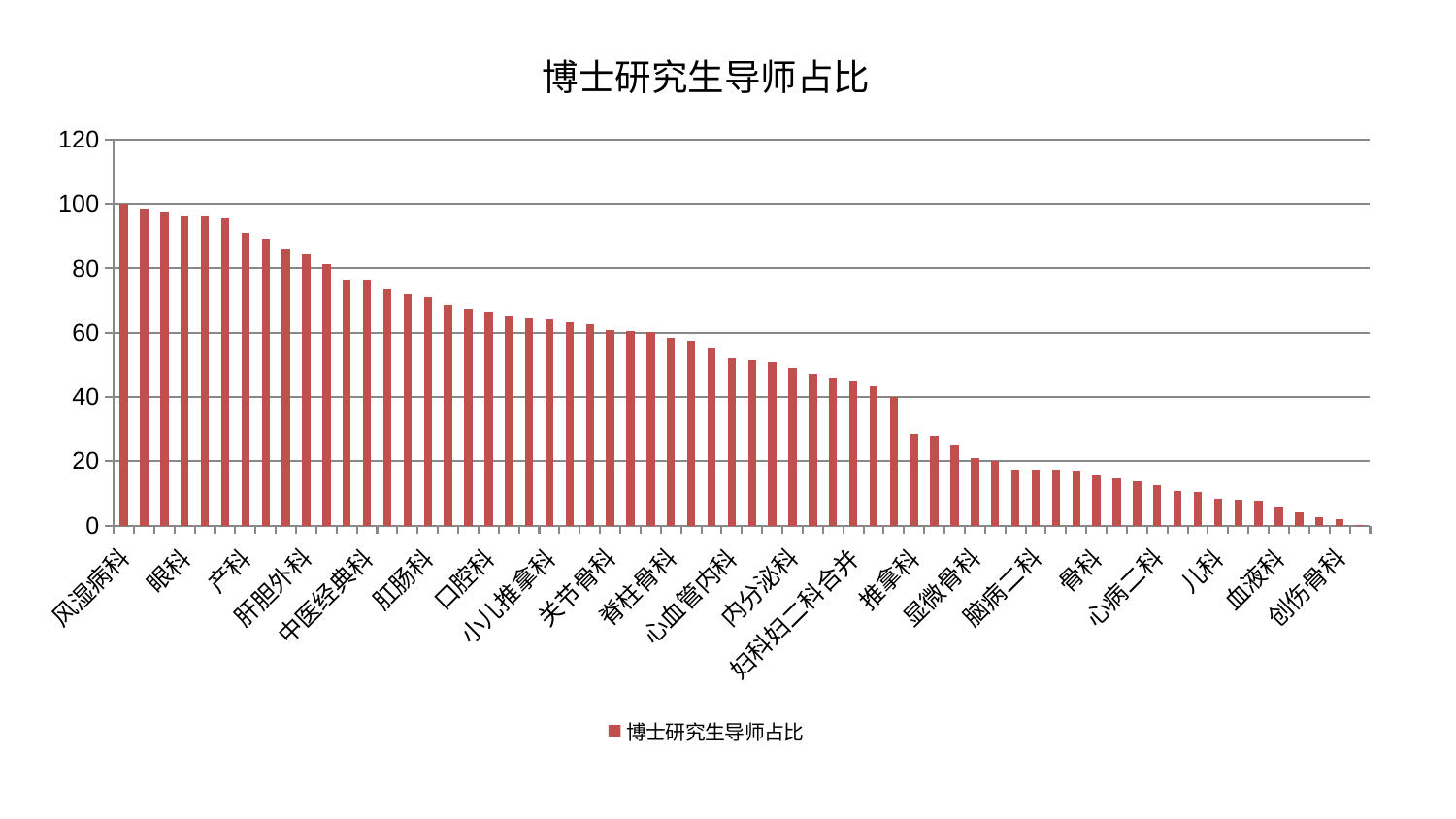

### Chart: 博士研究生导师占比

| Category | 博士研究生导师占比 |
|---|---|
| 风湿病科 | 100.0 |
| 综合内科 | 98.50040087370853 |
| 妇二科 | 97.50490576881315 |
| 眼科 | 96.1891426054606 |
| 肾病科 | 96.14253952271969 |
| 康复科 | 95.41861370975067 |
| 产科 | 91.12397680638017 |
| 身心医学科 | 89.2441281481358 |
| 乳腺甲状腺外科 | 85.78492583557518 |
| 肝胆外科 | 84.4156546764883 |
| 消化内科 | 81.27607751994417 |
| 普通外科 | 76.11279529164685 |
| 中医经典科 | 76.06707273969926 |
| 重症医学科 | 73.41403009902744 |
| 心病三科 | 72.07085710393623 |
| 肛肠科 | 71.22195699434437 |
| 胸外科 | 68.56973909777197 |
| 脾胃科消化科合并 | 67.34714784906112 |
| 口腔科 | 66.34298267216168 |
| 泌尿外科 | 64.93863784493377 |
| 肿瘤内科 | 64.32029710787897 |
| 小儿推拿科 | 64.0908174245637 |
| 脑病三科 | 63.183587178800984 |
| 治未病中心 | 62.536071241234524 |
| 关节骨科 | 60.7180501927137 |
| 神经内科 | 60.66835580096268 |
| 心病四科 | 60.0966581655493 |
| 脊柱骨科 | 58.551791040294226 |
| 脑病一科 | 57.38702723250821 |
| 呼吸内科 | 55.21976289118766 |
| 心血管内科 | 52.18574299489331 |
| 妇科 | 51.48307676029636 |
| 医院 | 50.74198256449239 |
| 内分泌科 | 49.1492136520855 |
| 神经外科 | 47.29404025637094 |
| 耳鼻喉科 | 45.7845344701292 |
| 妇科妇二科合并 | 44.82850368857997 |
| 美容皮肤科 | 43.23819853857334 |
| 东区肾病科 | 39.93268173776785 |
| 推拿科 | 28.574348536203495 |
| 老年医学科 | 27.808259167401257 |
| 运动损伤骨科 | 24.861159384720278 |
| 显微骨科 | 20.848556481198496 |
| 微创骨科 | 20.12032276404461 |
| 男科 | 17.408102565354795 |
| 脑病二科 | 17.344274740402014 |
| 心病一科 | 17.312761672765294 |
| 西区重症医学科 | 17.12280538928849 |
| 骨科 | 15.525722742484112 |
| 东区重症医学科 | 14.625915058830618 |
| 肾脏内科 | 13.773893497572361 |
| 心病二科 | 12.504411728825842 |
| 肝病科 | 10.601079900691731 |
| 脾胃病科 | 10.323888419353459 |
| 儿科 | 8.188450857926503 |
| 皮肤科 | 8.051196997905137 |
| 小儿骨科 | 7.803702152798466 |
| 血液科 | 6.000327345724289 |
| 周围血管科 | 4.0466851969545194 |
| 针灸科 | 2.475769901665939 |
| 创伤骨科 | 2.0675030323065187 |
| 中医外治中心 | 0.20953135249532337 |
7